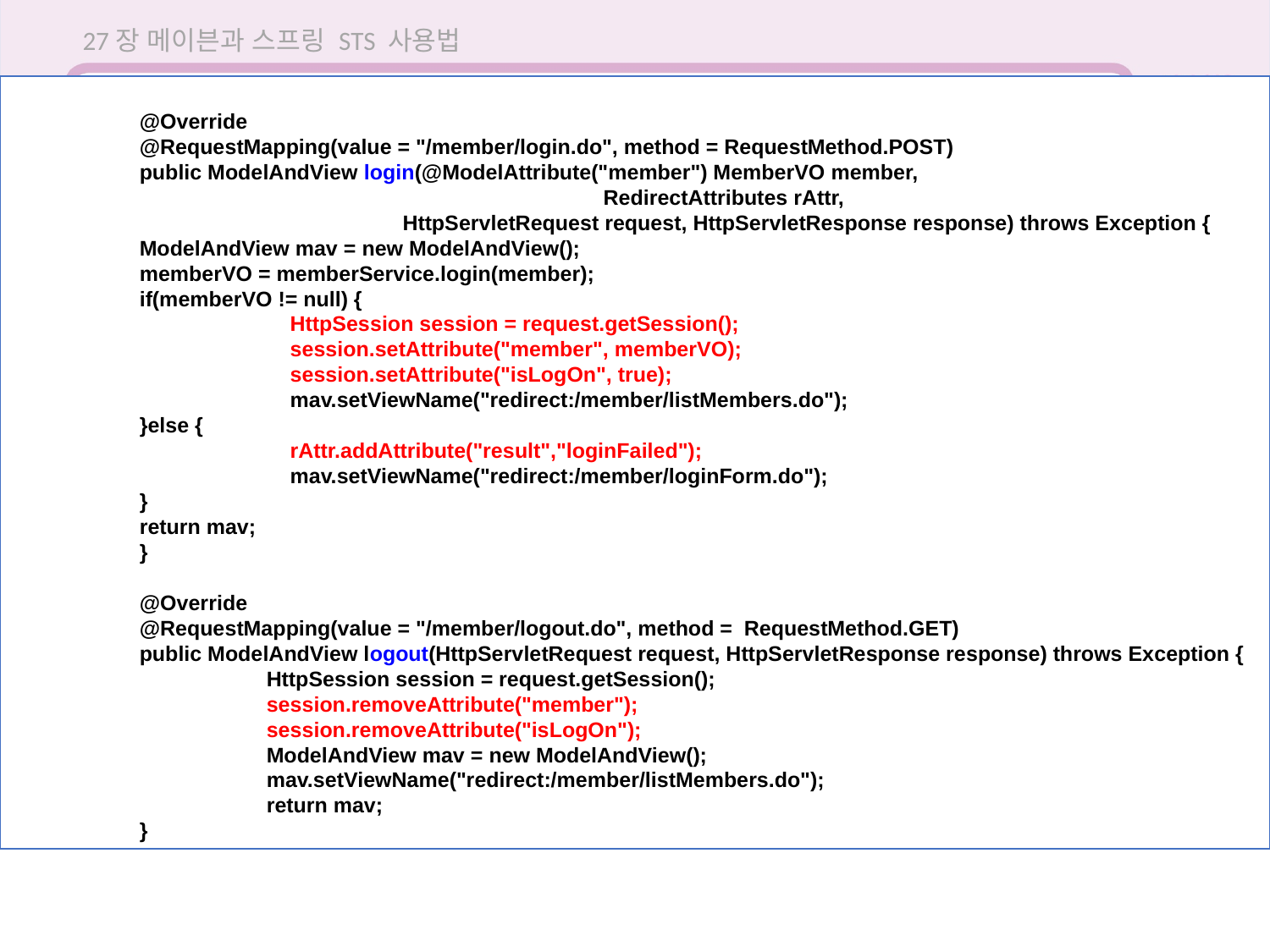

27장 메이븐과 스프링 STS 사용법

	@Override
	@RequestMapping(value = "/member/login.do", method = RequestMethod.POST)
	public ModelAndView login(@ModelAttribute("member") MemberVO member,
				              RedirectAttributes rAttr,
		                       HttpServletRequest request, HttpServletResponse response) throws Exception {
	ModelAndView mav = new ModelAndView();
	memberVO = memberService.login(member);
	if(memberVO != null) {
		    HttpSession session = request.getSession();
		    session.setAttribute("member", memberVO);
		    session.setAttribute("isLogOn", true);
		    mav.setViewName("redirect:/member/listMembers.do");
	}else {
		    rAttr.addAttribute("result","loginFailed");
		    mav.setViewName("redirect:/member/loginForm.do");
	}
	return mav;
	}

	@Override
	@RequestMapping(value = "/member/logout.do", method =  RequestMethod.GET)
	public ModelAndView logout(HttpServletRequest request, HttpServletResponse response) throws Exception {
		HttpSession session = request.getSession();
		session.removeAttribute("member");
		session.removeAttribute("isLogOn");
		ModelAndView mav = new ModelAndView();
		mav.setViewName("redirect:/member/listMembers.do");
		return mav;
	}